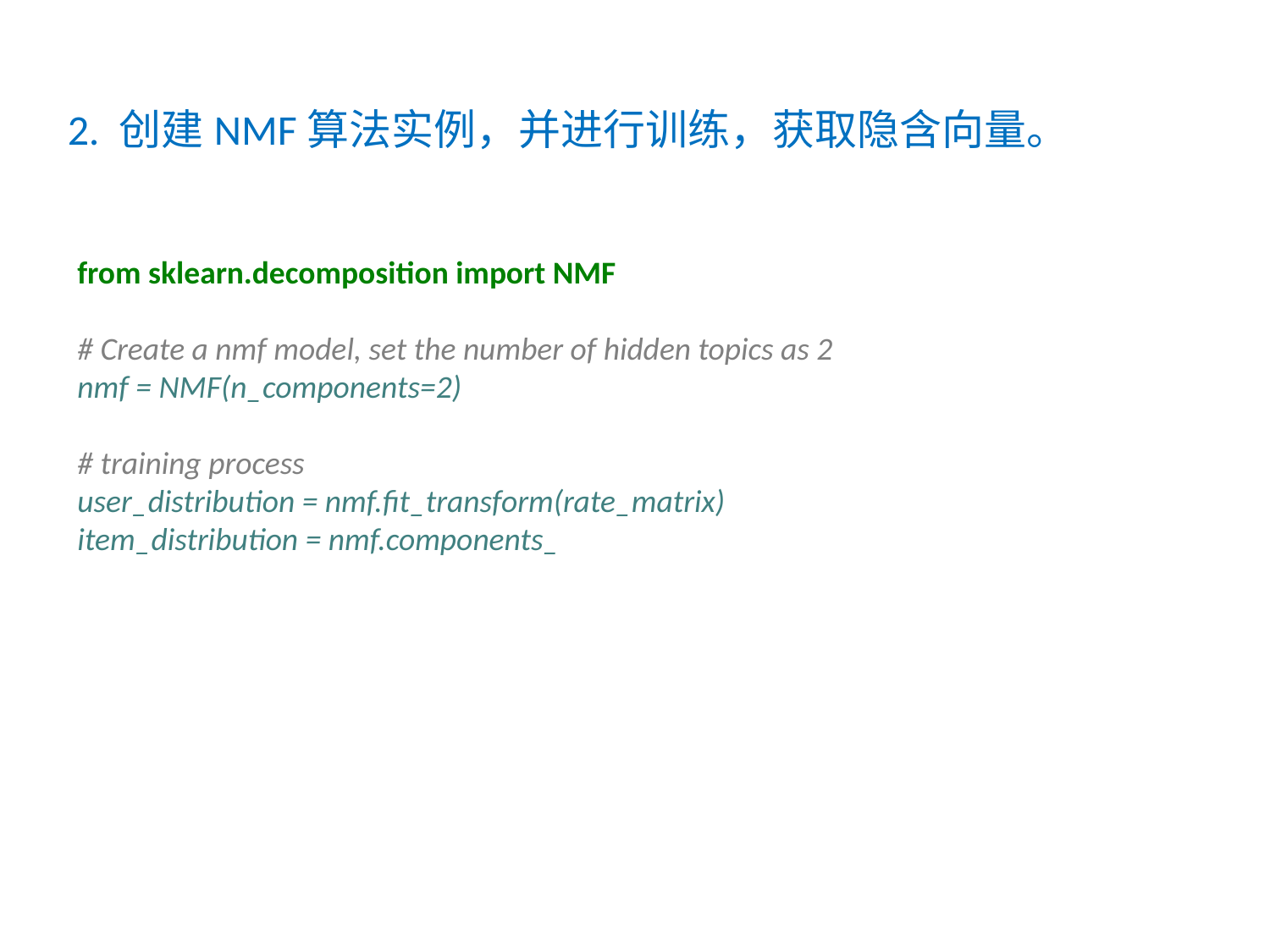

2. 创建NMF算法实例，并进行训练，获取隐含向量。

from sklearn.decomposition import NMF

# Create a nmf model, set the number of hidden topics as 2
nmf = NMF(n_components=2)

# training process
user_distribution = nmf.fit_transform(rate_matrix)
item_distribution = nmf.components_